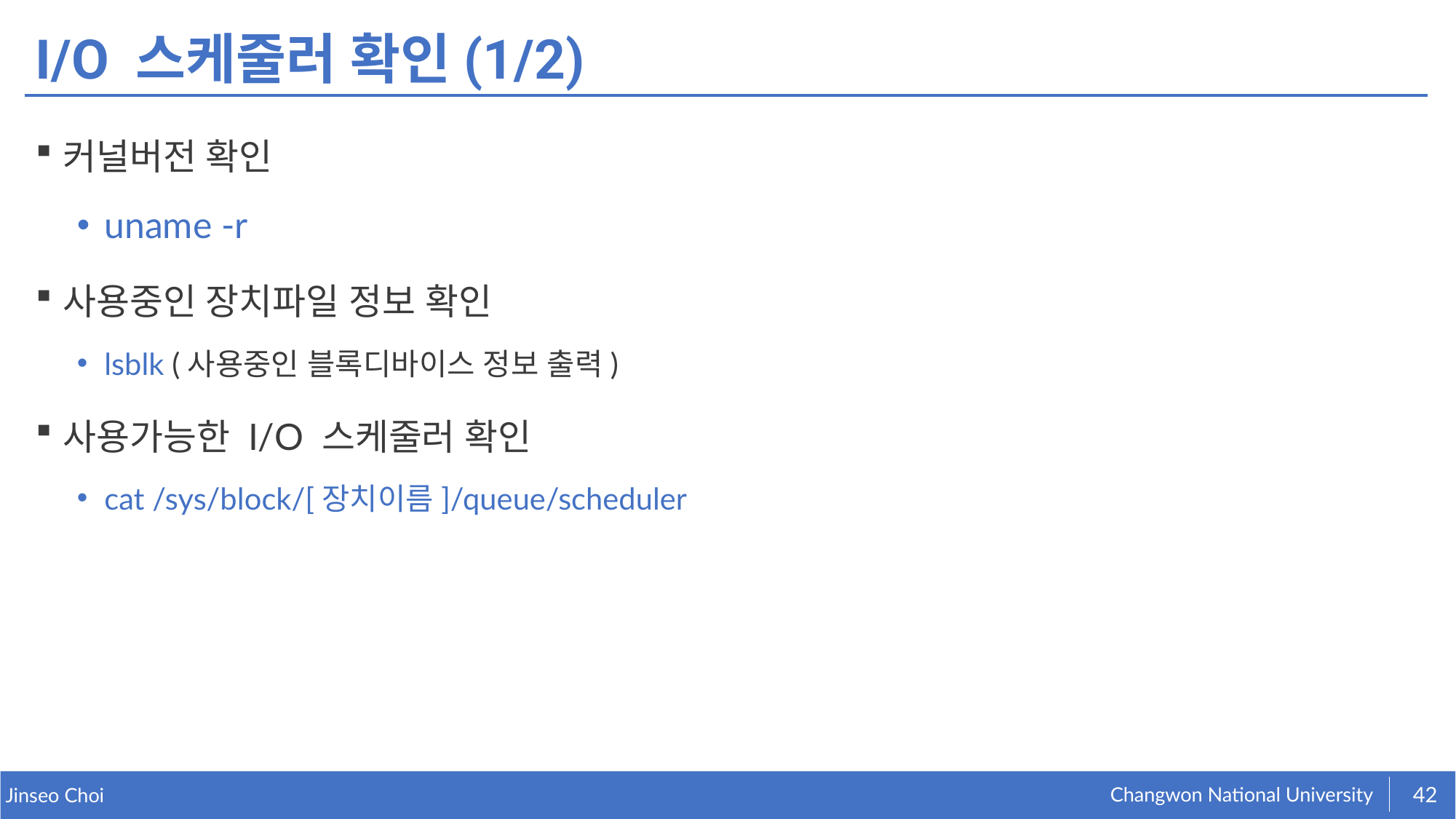

# I/O 스케줄러 확인(1/2)
커널버전 확인
uname -r
사용중인 장치파일 정보 확인
lsblk (사용중인 블록디바이스 정보 출력)
사용가능한 I/O 스케줄러 확인
cat /sys/block/[장치이름]/queue/scheduler

42